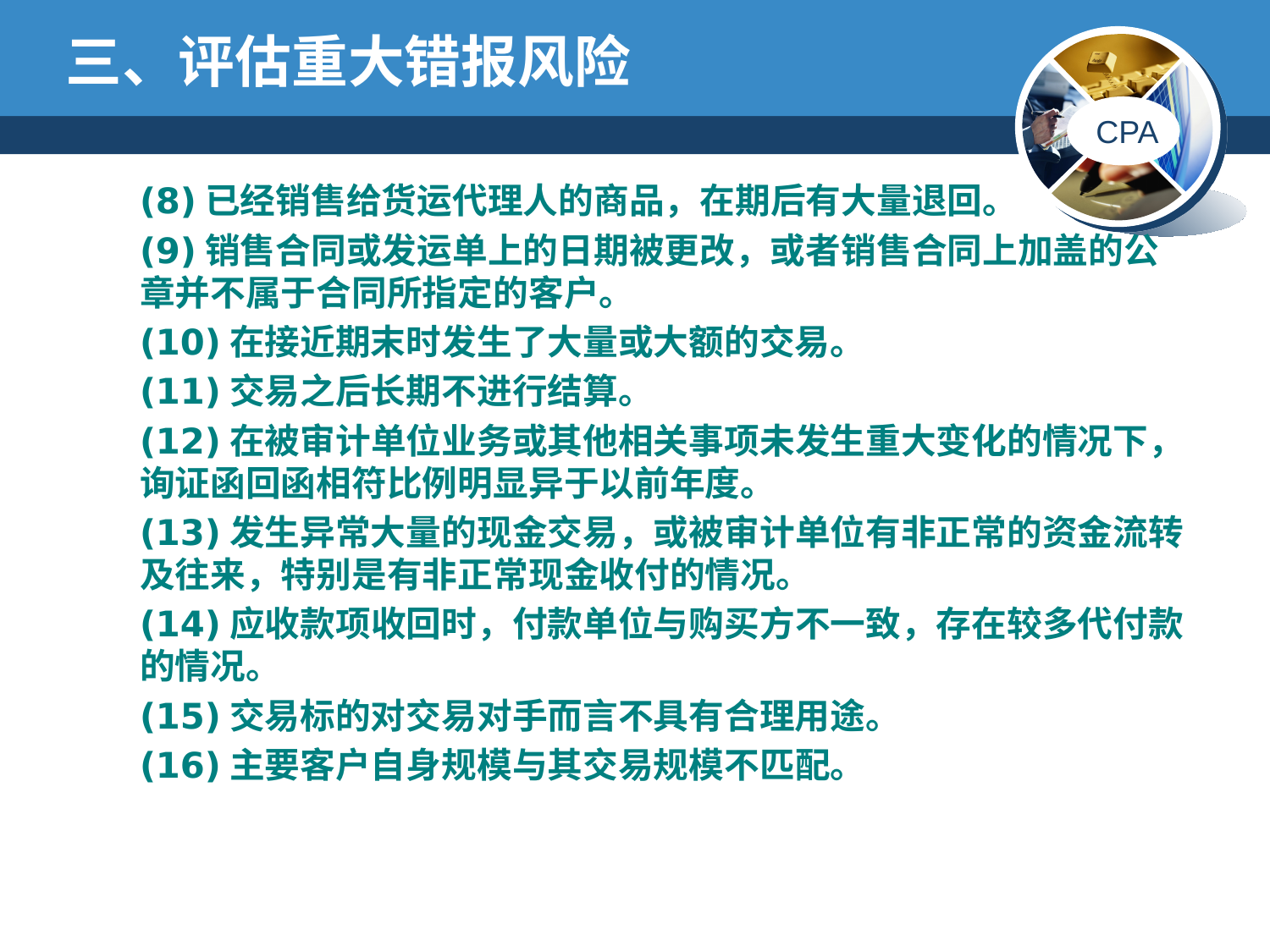

# 三、评估重大错报风险
(8)已经销售给货运代理人的商品，在期后有大量退回。
(9)销售合同或发运单上的日期被更改，或者销售合同上加盖的公章并不属于合同所指定的客户。
(10)在接近期末时发生了大量或大额的交易。
(11)交易之后长期不进行结算。
(12)在被审计单位业务或其他相关事项未发生重大变化的情况下，询证函回函相符比例明显异于以前年度。
(13)发生异常大量的现金交易，或被审计单位有非正常的资金流转及往来，特别是有非正常现金收付的情况。
(14)应收款项收回时，付款单位与购买方不一致，存在较多代付款的情况。
(15)交易标的对交易对手而言不具有合理用途。
(16)主要客户自身规模与其交易规模不匹配。